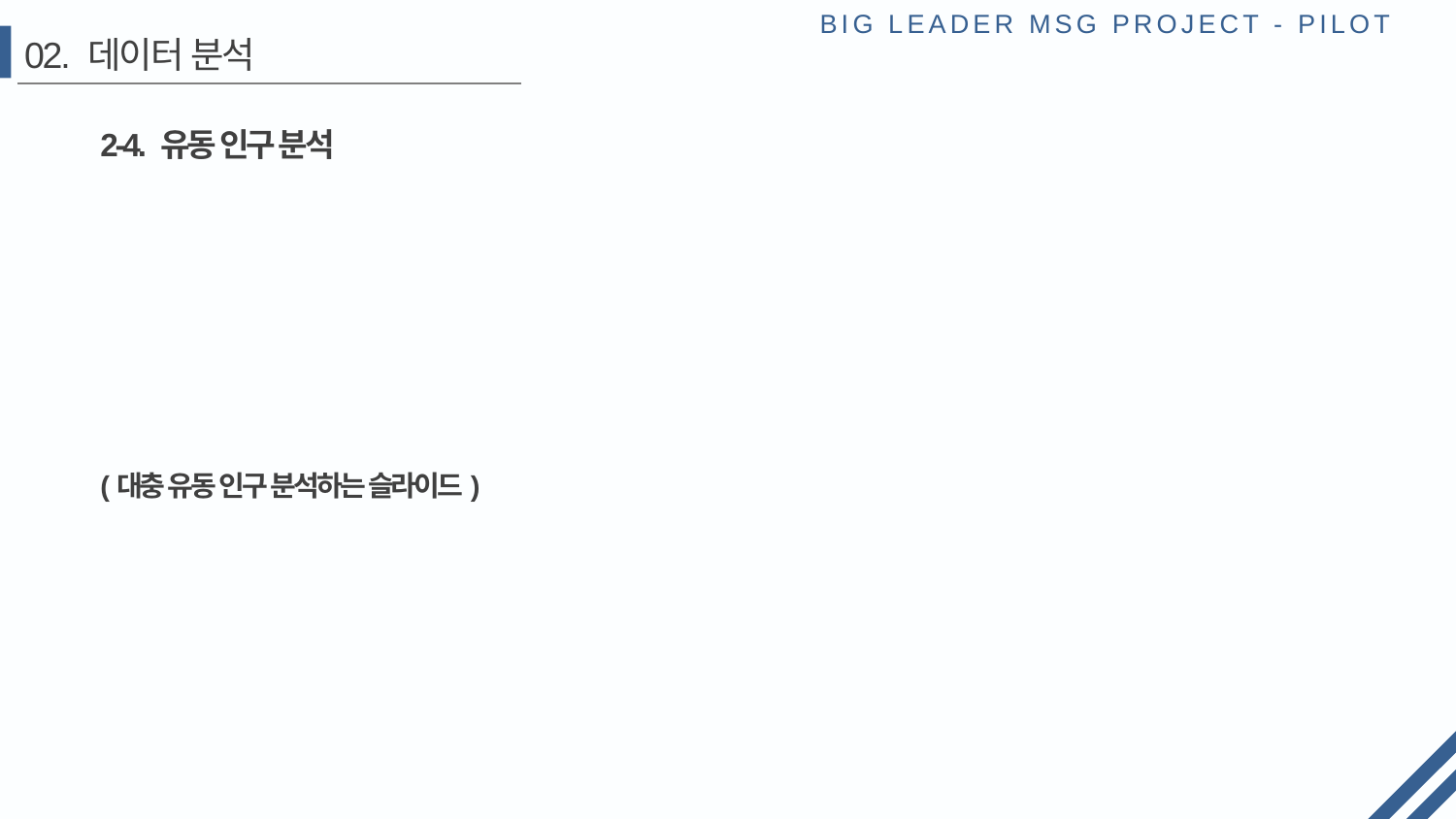

# 02. 데이터 분석
2-4. 유동 인구 분석
(대충 유동 인구 분석하는 슬라이드)